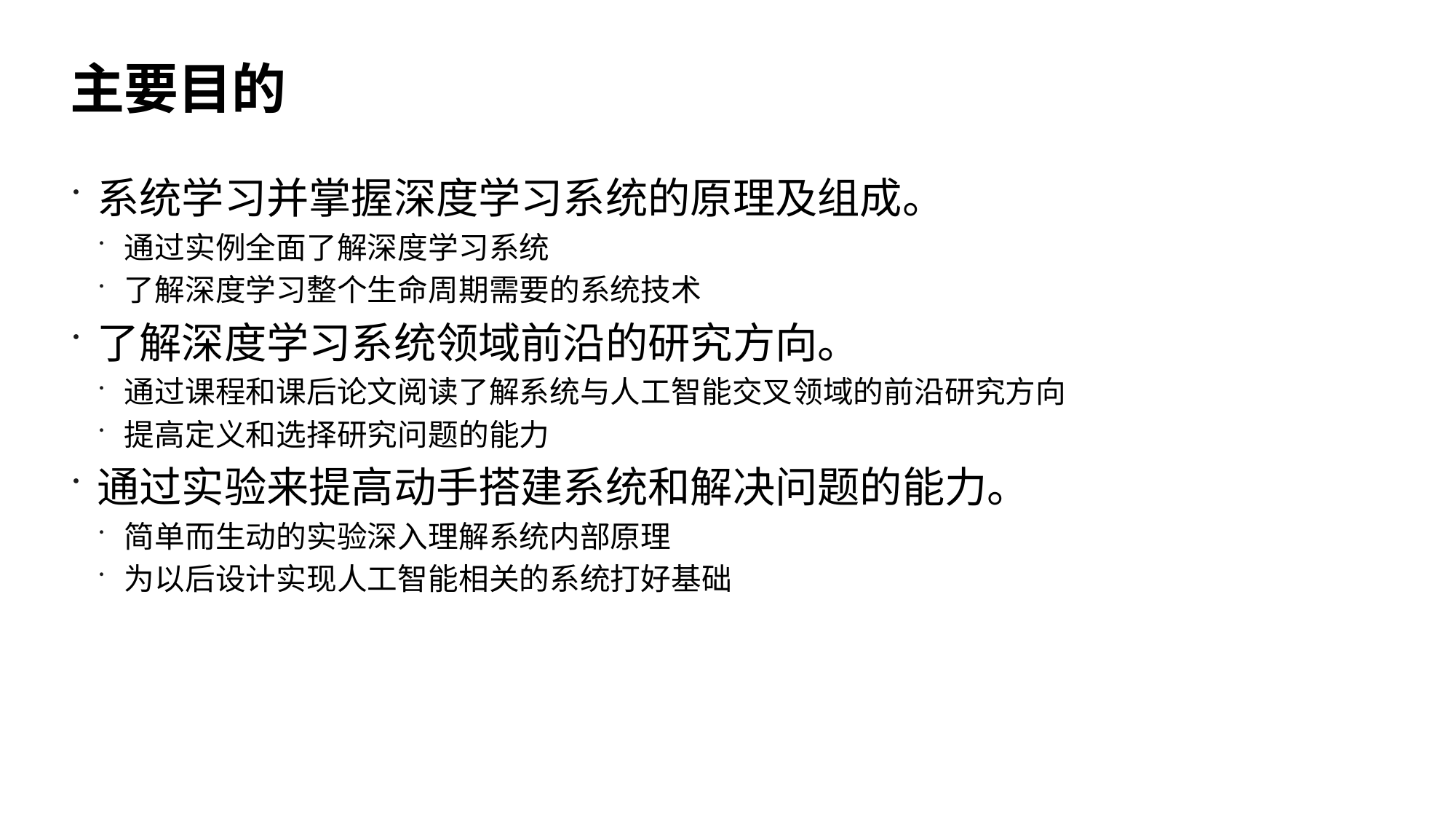

# 主要目的
系统学习并掌握深度学习系统的原理及组成。
通过实例全面了解深度学习系统
了解深度学习整个生命周期需要的系统技术
了解深度学习系统领域前沿的研究方向。
通过课程和课后论文阅读了解系统与人工智能交叉领域的前沿研究方向
提高定义和选择研究问题的能力
通过实验来提高动手搭建系统和解决问题的能力。
简单而生动的实验深入理解系统内部原理
为以后设计实现人工智能相关的系统打好基础